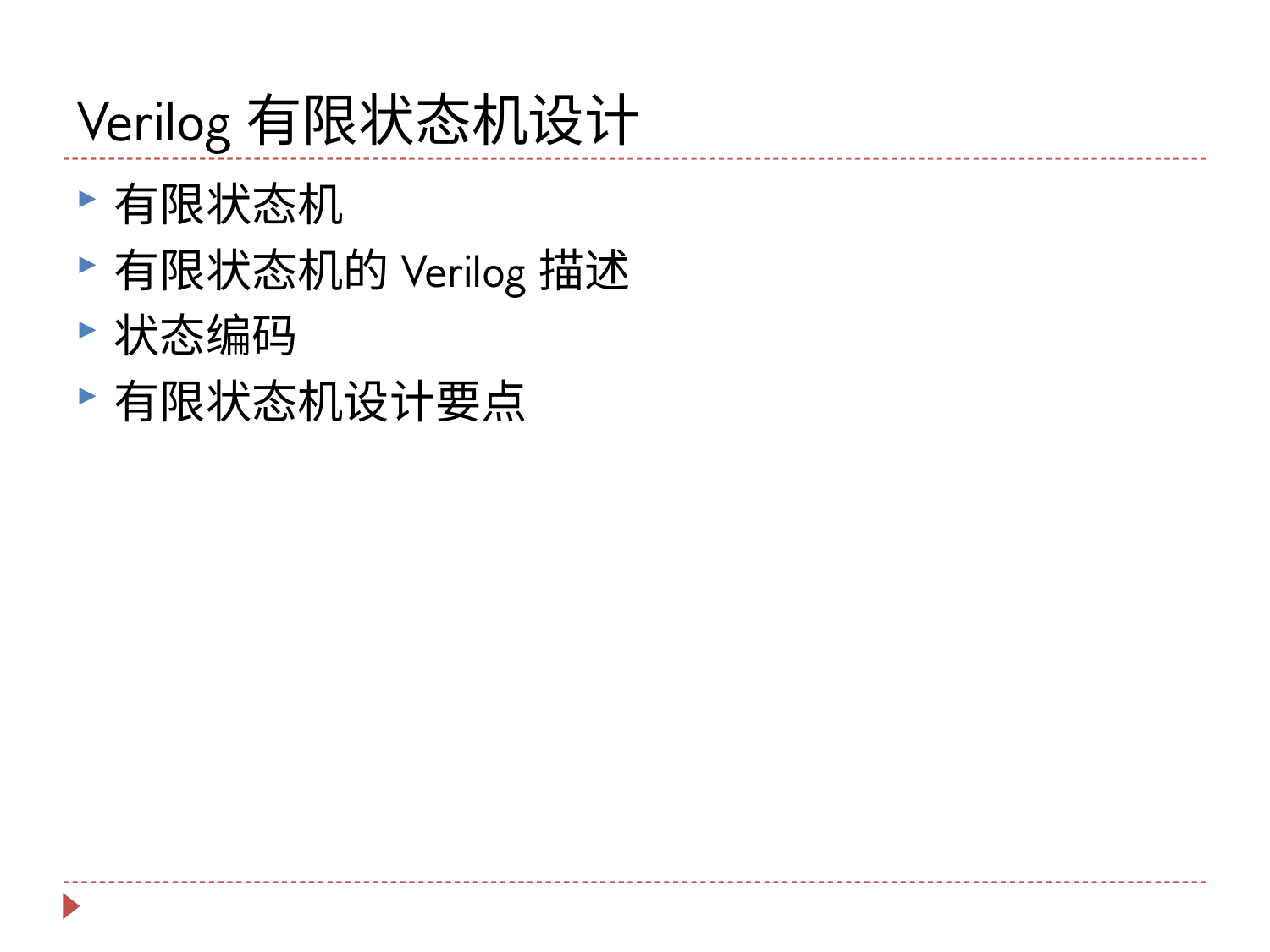

# Verilog有限状态机设计
有限状态机
有限状态机的Verilog描述
状态编码
有限状态机设计要点